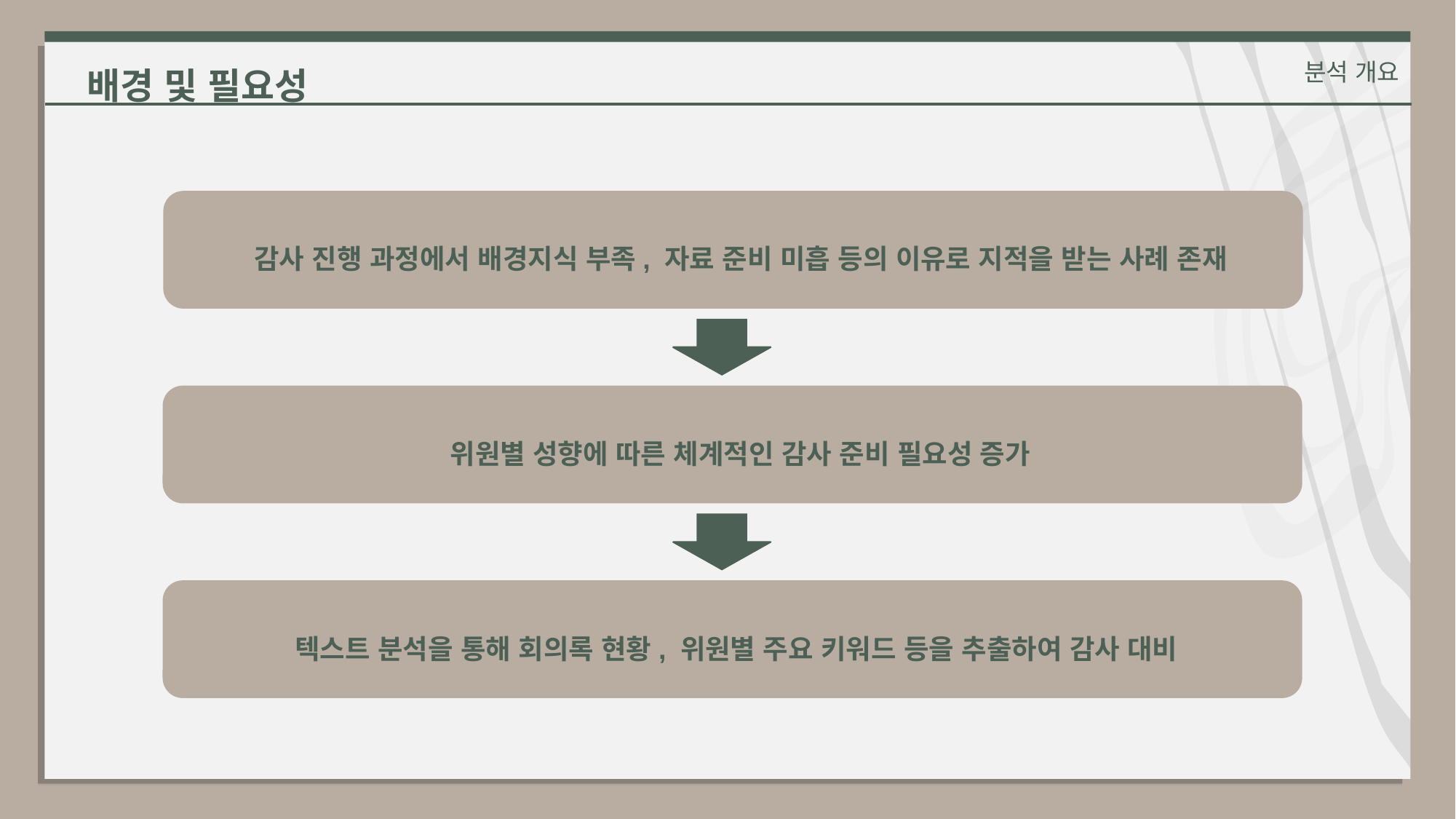

배경 및 필요성
분석 개요

감사 진행 과정에서 배경지식 부족, 자료 준비 미흡 등의 이유로 지적을 받는 사례 존재

위원별 성향에 따른 체계적인 감사 준비 필요성 증가

텍스트 분석을 통해 회의록 현황, 위원별 주요 키워드 등을 추출하여 감사 대비